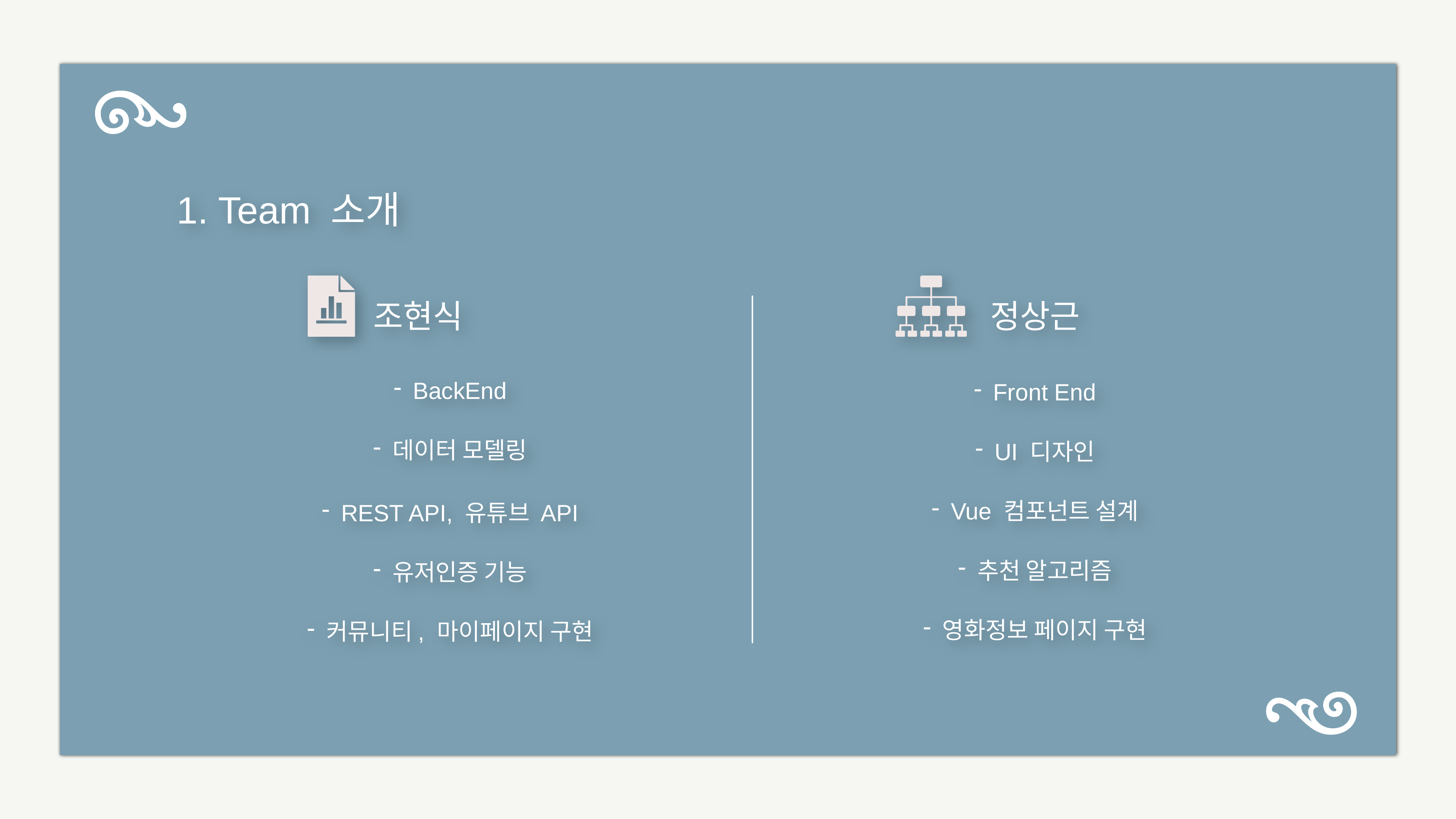

1. Team 소개

조현식
정상근
BackEnd
데이터 모델링
REST API, 유튜브 API
유저인증 기능
커뮤니티, 마이페이지 구현
Front End
UI 디자인
Vue 컴포넌트 설계
추천 알고리즘
영화정보 페이지 구현